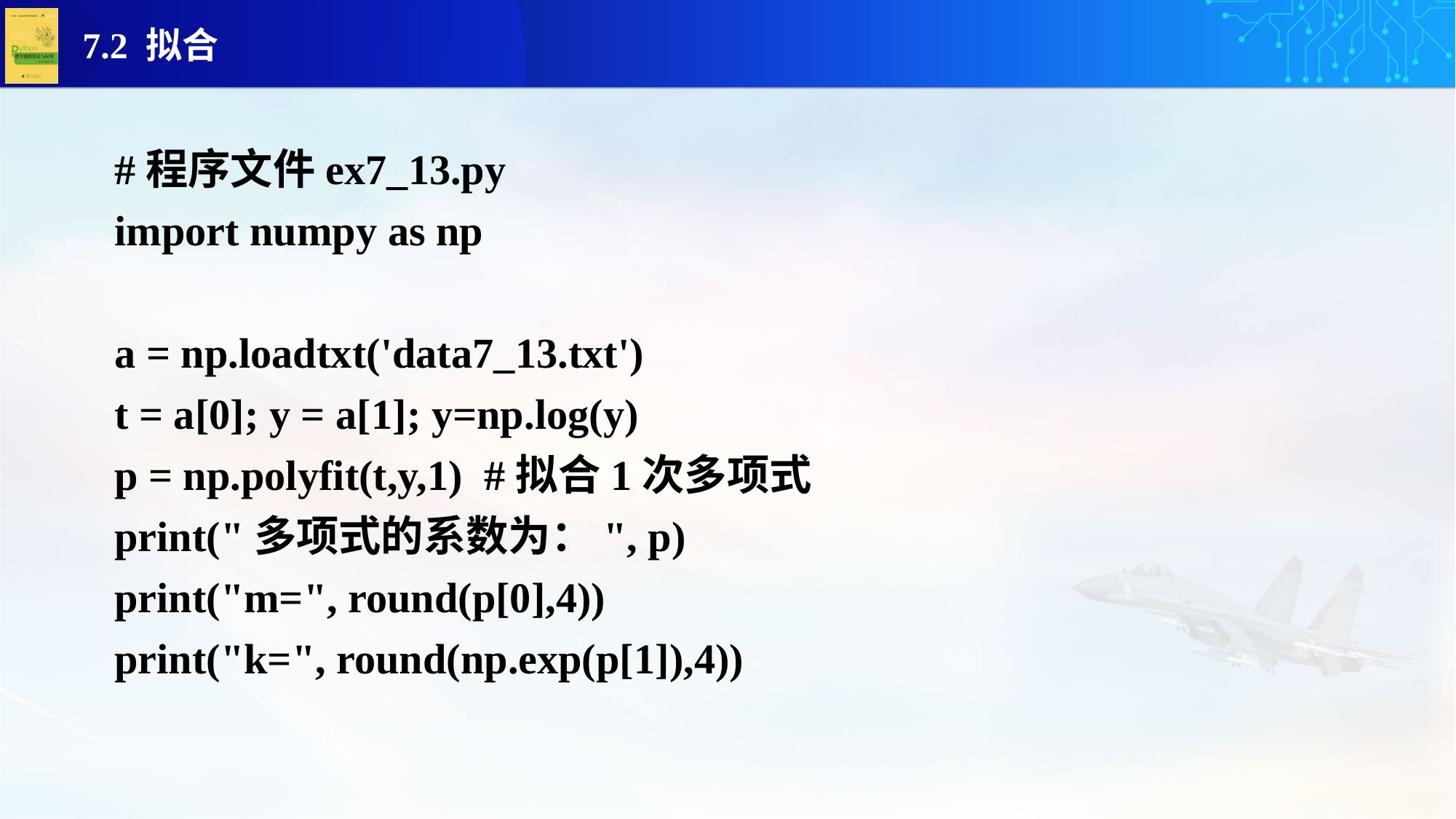

#程序文件ex7_13.py
import numpy as np

a = np.loadtxt('data7_13.txt')
t = a[0]; y = a[1]; y=np.log(y)
p = np.polyfit(t,y,1)  #拟合1次多项式
print("多项式的系数为：", p)
print("m=", round(p[0],4))
print("k=", round(np.exp(p[1]),4))